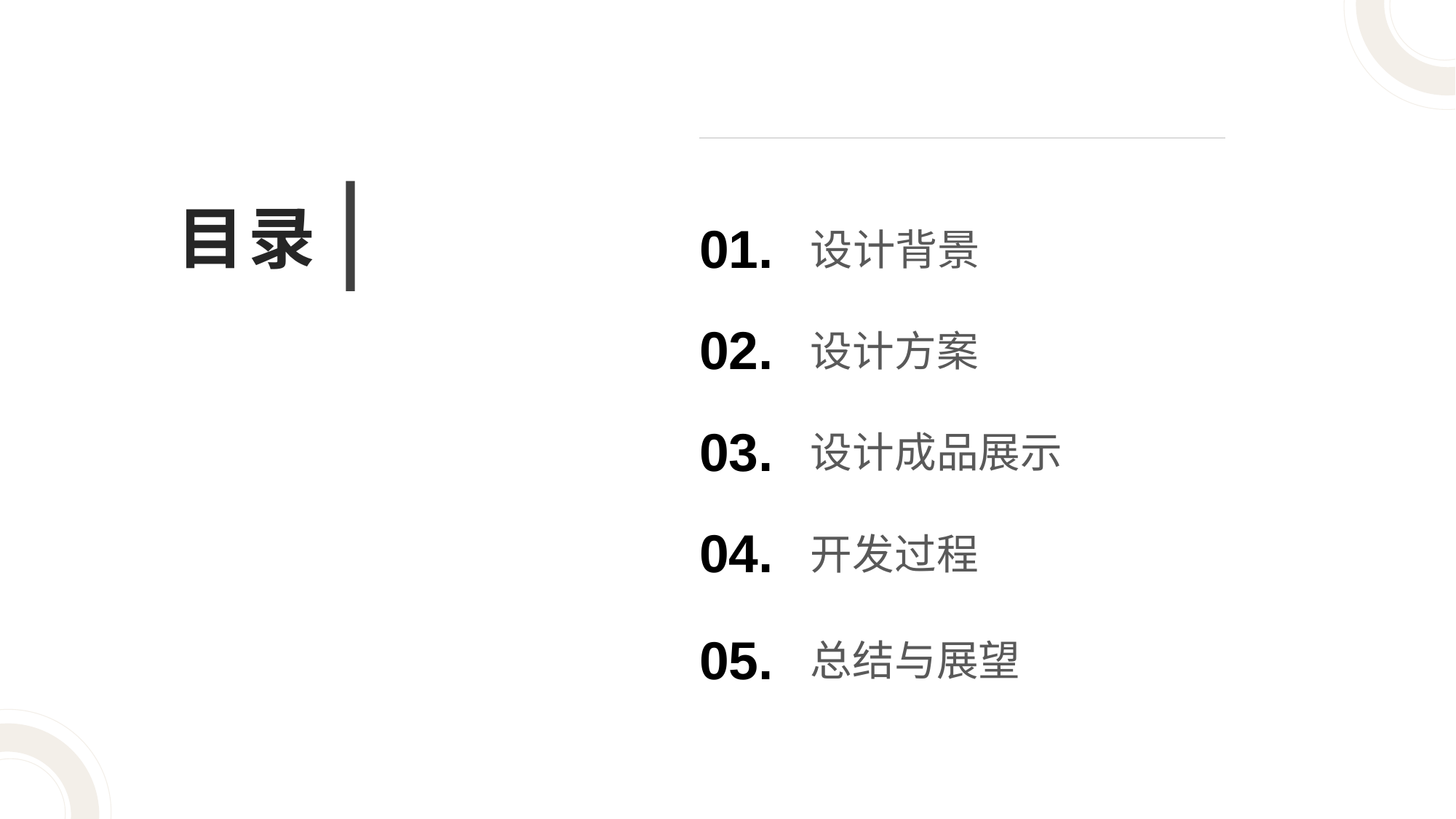

目录
01.
设计背景
02.
设计方案
03.
设计成品展示
04.
开发过程
05.
总结与展望